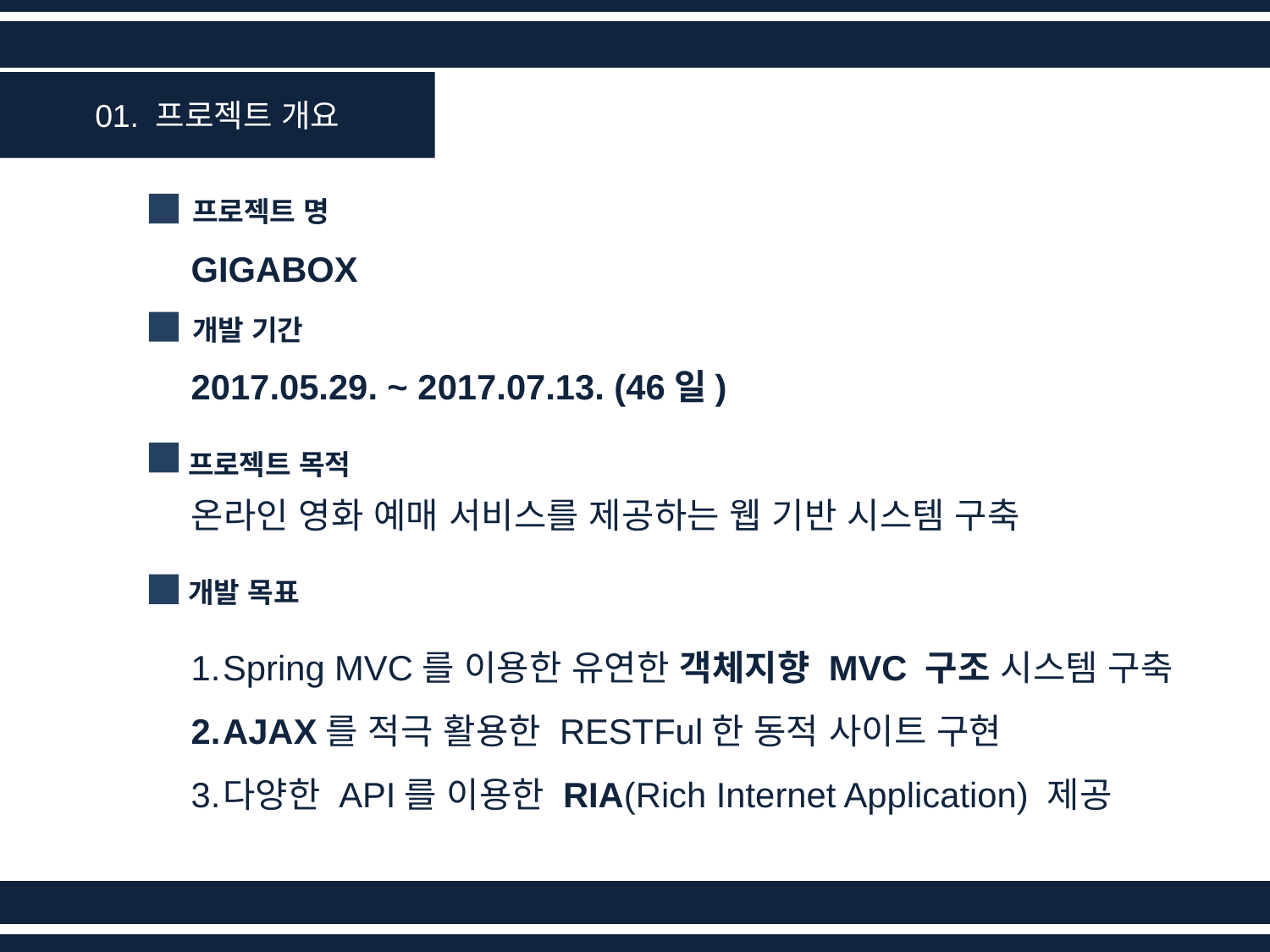

01. 프로젝트 개요
프로젝트 명

GIGABOX
개발 기간

2017.05.29. ~ 2017.07.13. (46일)
프로젝트 목적

온라인 영화 예매 서비스를 제공하는 웹 기반 시스템 구축
개발 목표

Spring MVC를 이용한 유연한 객체지향 MVC 구조 시스템 구축
AJAX를 적극 활용한 RESTFul한 동적 사이트 구현
다양한 API를 이용한 RIA(Rich Internet Application) 제공